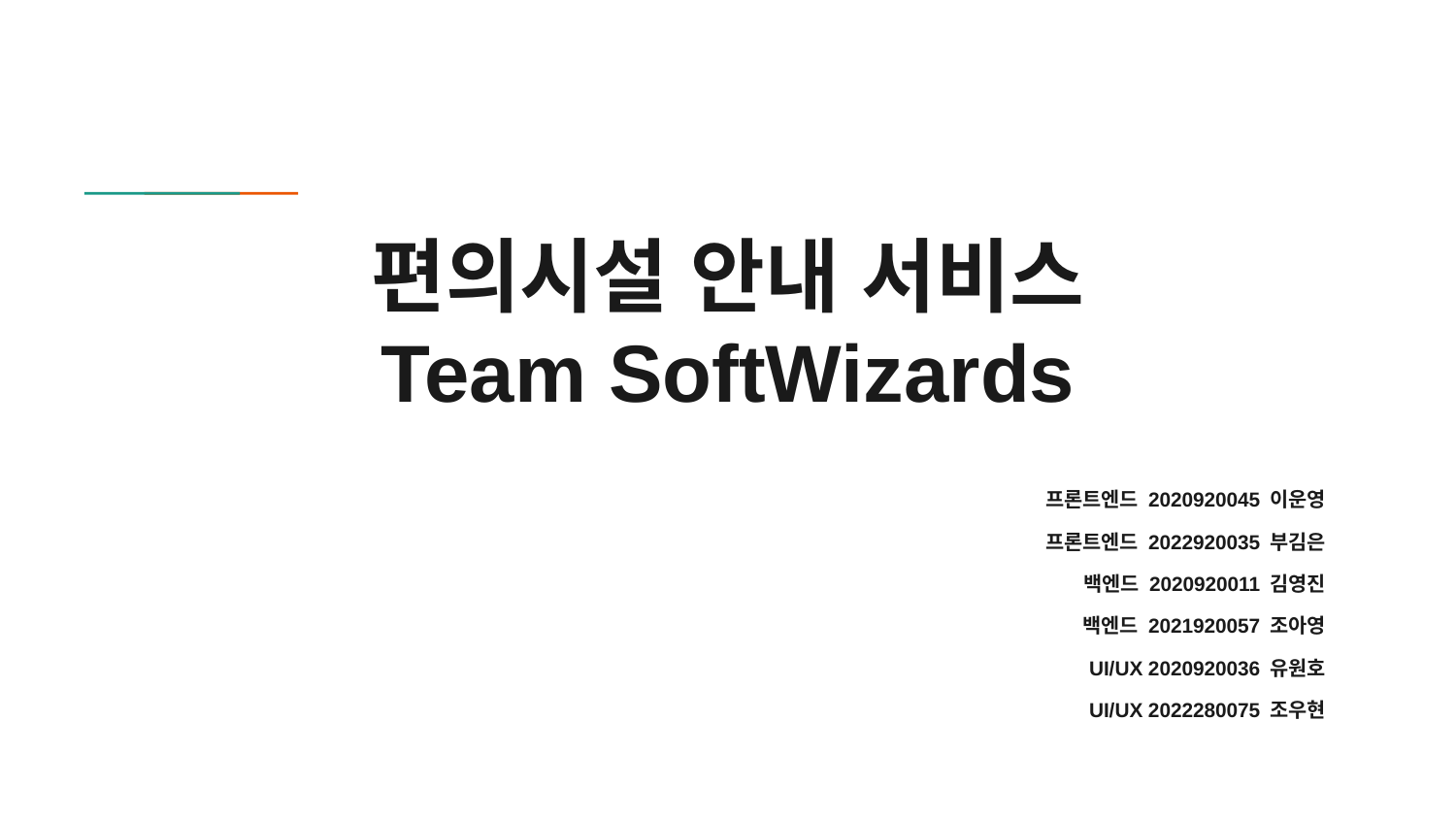

# 편의시설 안내 서비스
Team SoftWizards
프론트엔드 2020920045 이운영
프론트엔드 2022920035 부김은
백엔드 2020920011 김영진
백엔드 2021920057 조아영
UI/UX 2020920036 유원호
UI/UX 2022280075 조우현